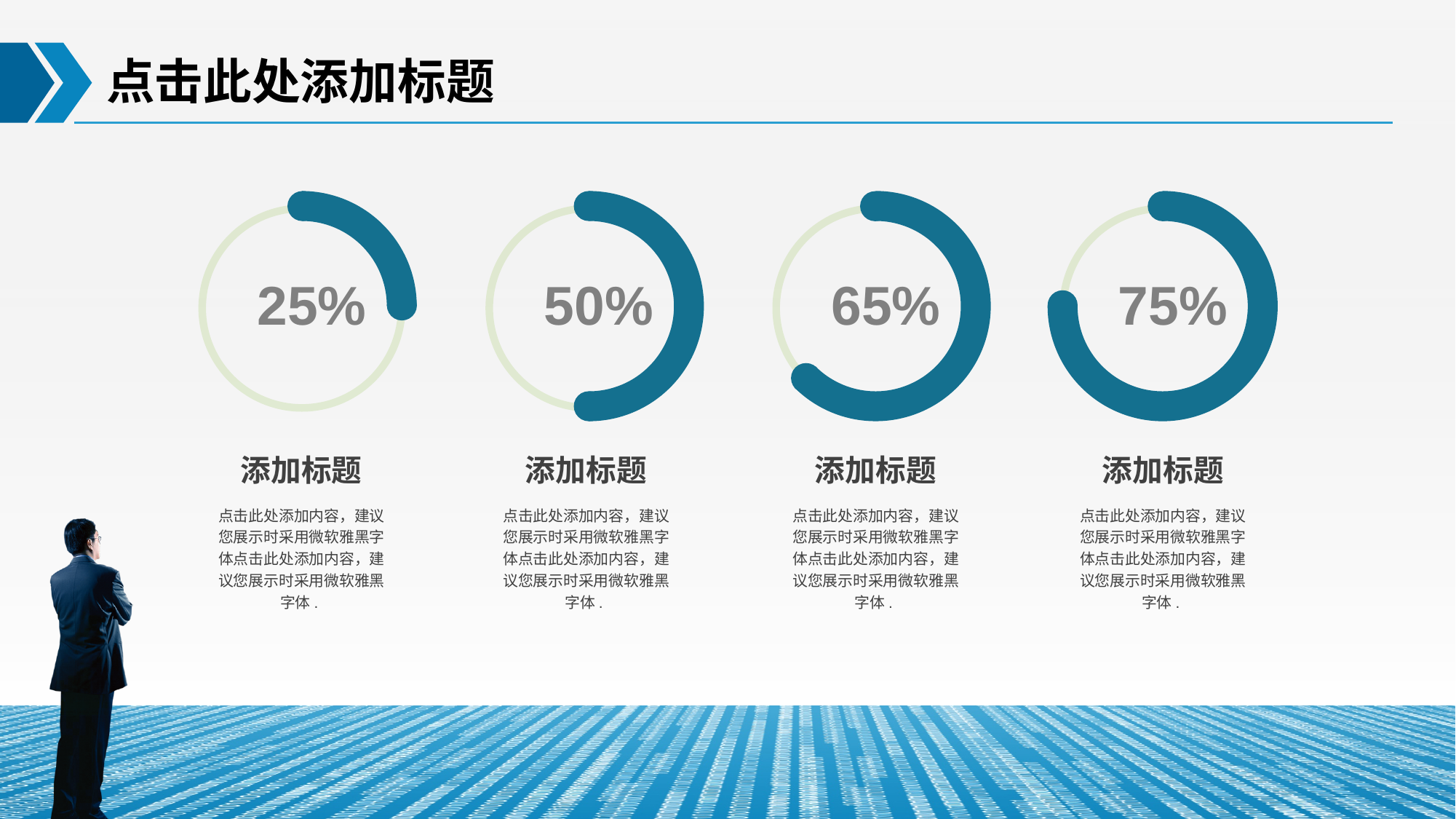

点击此处添加标题

25%

50%

65%

75%

添加标题
添加标题
添加标题
添加标题
点击此处添加内容，建议您展示时采用微软雅黑字体点击此处添加内容，建议您展示时采用微软雅黑字体.
点击此处添加内容，建议您展示时采用微软雅黑字体点击此处添加内容，建议您展示时采用微软雅黑字体.
点击此处添加内容，建议您展示时采用微软雅黑字体点击此处添加内容，建议您展示时采用微软雅黑字体.
点击此处添加内容，建议您展示时采用微软雅黑字体点击此处添加内容，建议您展示时采用微软雅黑字体.